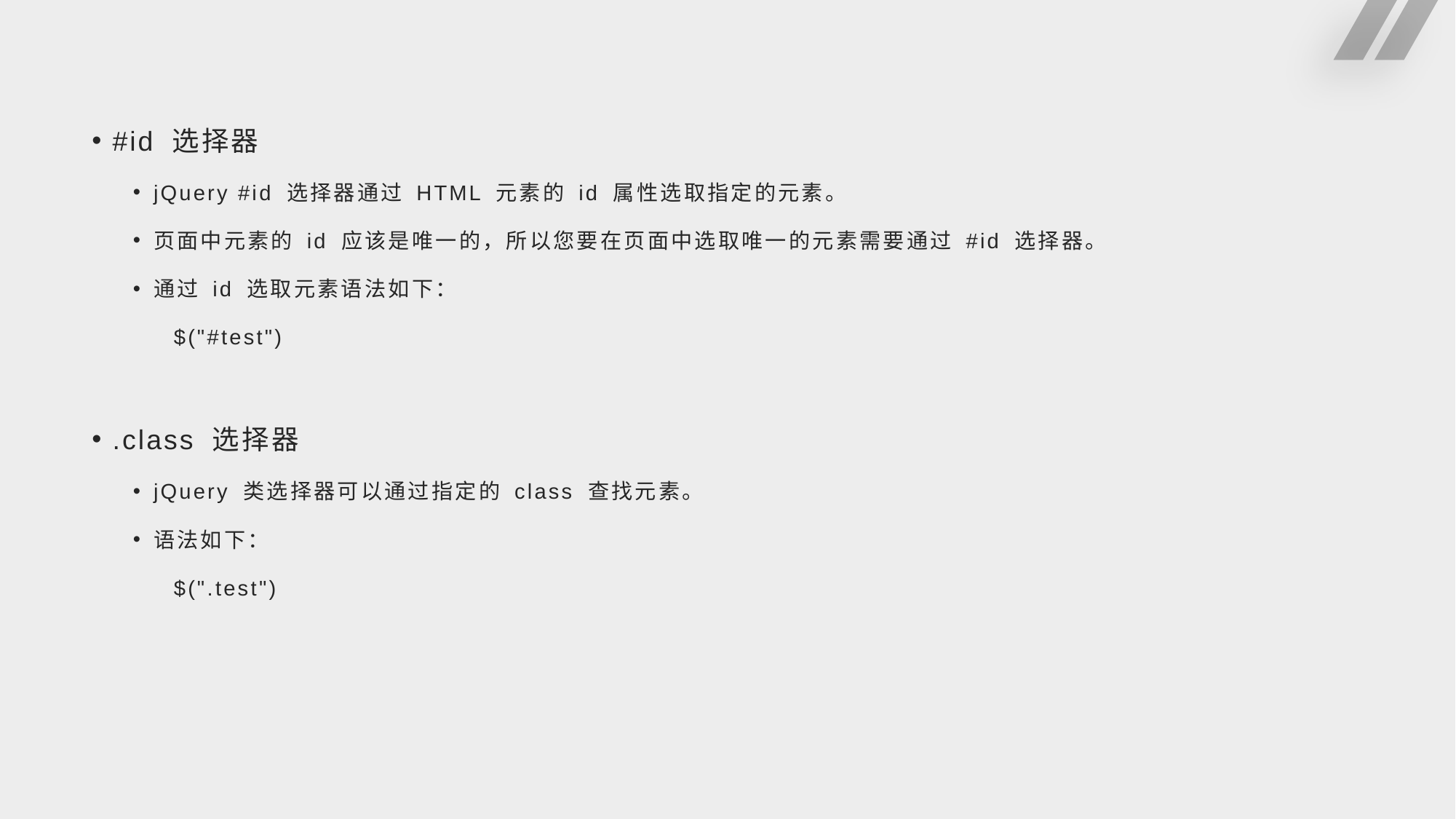

#
#id 选择器
jQuery #id 选择器通过 HTML 元素的 id 属性选取指定的元素。
页面中元素的 id 应该是唯一的，所以您要在页面中选取唯一的元素需要通过 #id 选择器。
通过 id 选取元素语法如下：
$("#test")

.class 选择器
jQuery 类选择器可以通过指定的 class 查找元素。
语法如下：
$(".test")